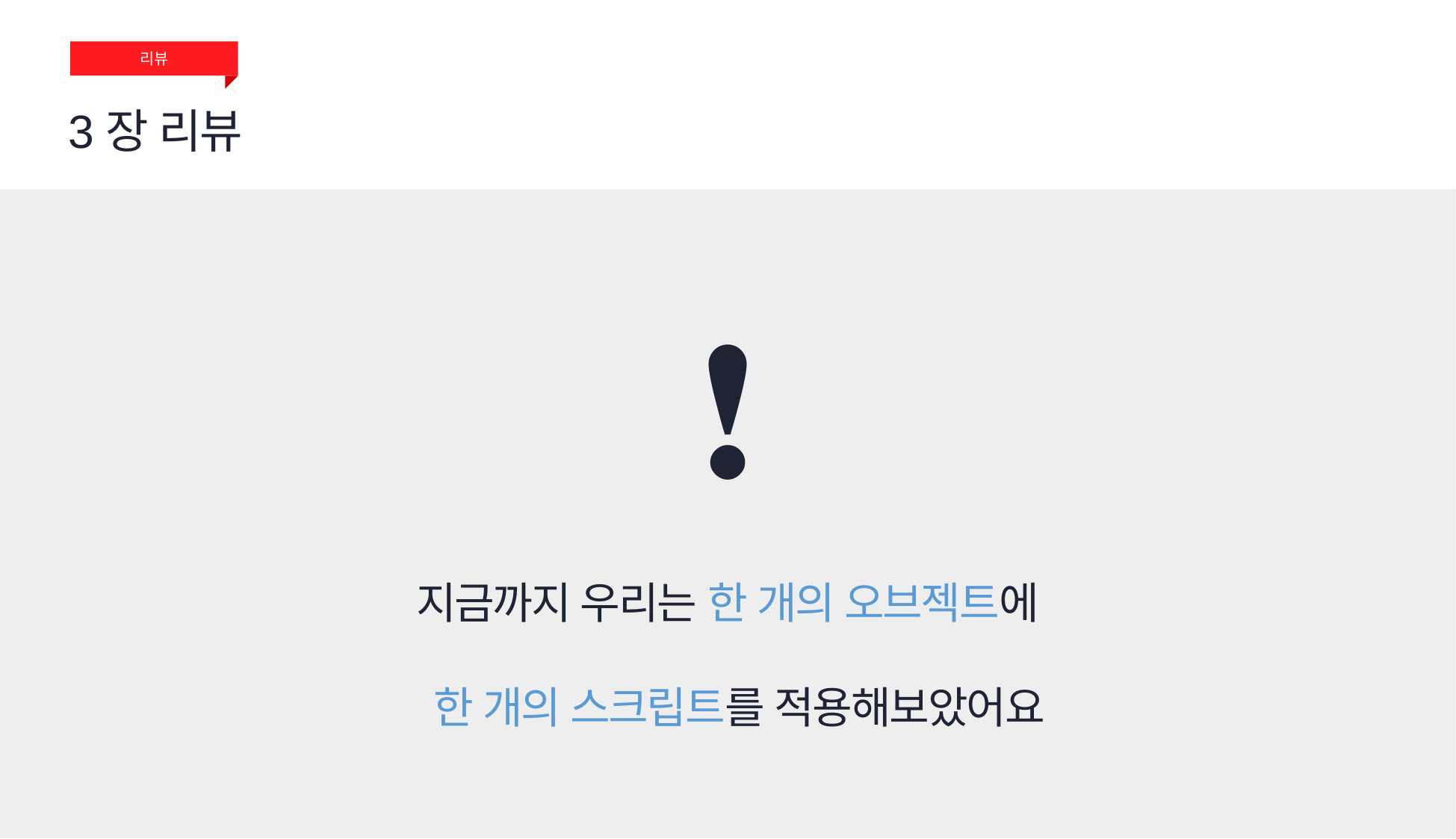

리뷰

3장 리뷰
❗

지금까지 우리는 한 개의 오브젝트에

 한 개의 스크립트를 적용해보았어요